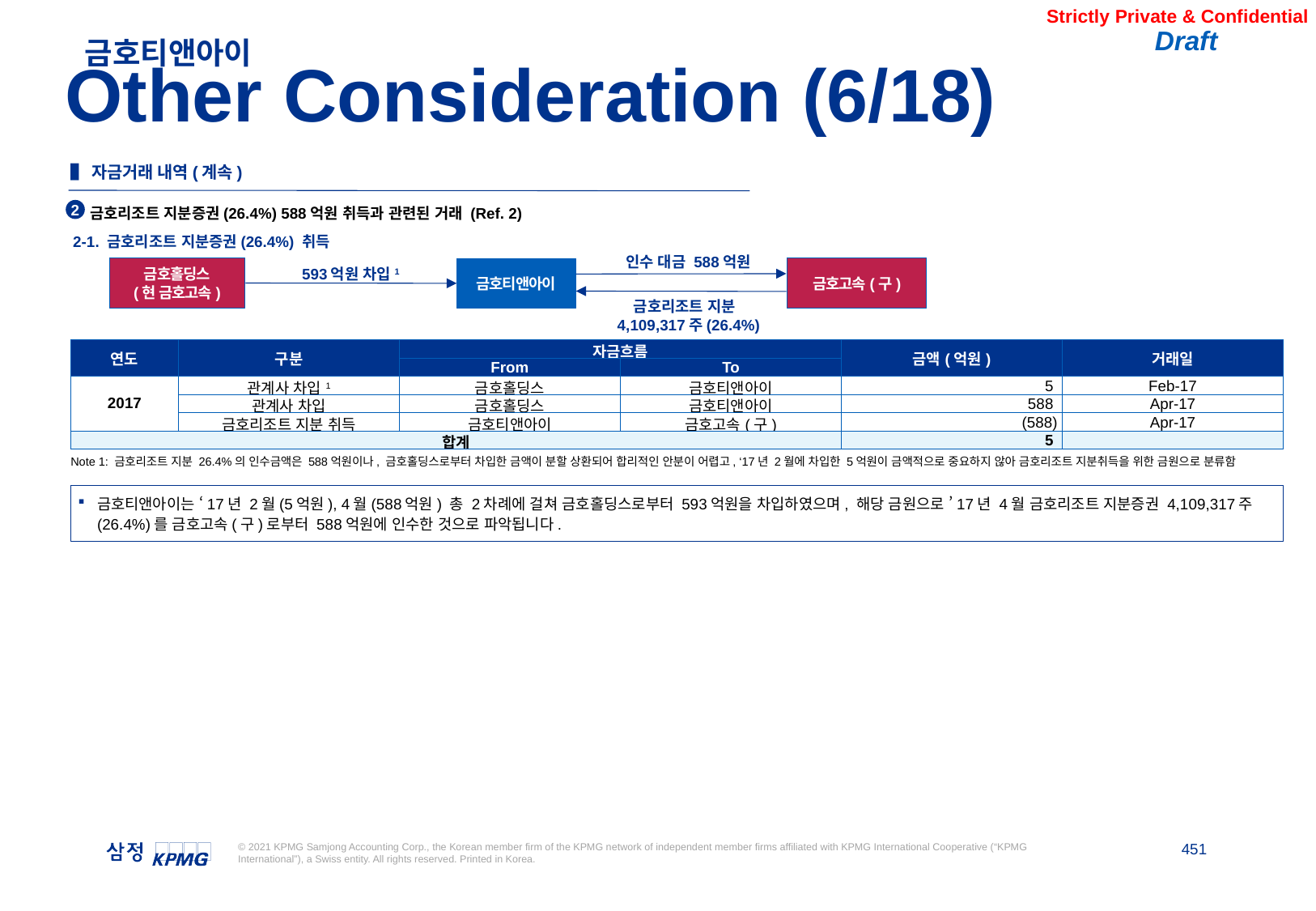

금호티앤아이
Other Consideration (6/18)
▌자금거래 내역(계속)

2
금호리조트 지분증권(26.4%) 588억원 취득과 관련된 거래 (Ref. 2)
2-1. 금호리조트 지분증권(26.4%) 취득
인수 대금 588억원
593억원 차입1
금호고속(구)
금호홀딩스
(현 금호고속)
금호티앤아이
   금호리조트 지분 4,109,317주(26.4%)
| 연도 | 구분 | 자금흐름 |  | 금액(억원) | 거래일 |
| --- | --- | --- | --- | --- | --- |
|  |  | From | To |  |  |
| 2017 | 관계사 차입1 | 금호홀딩스 | 금호티앤아이 | 5 | Feb-17 |
|  | 관계사 차입 | 금호홀딩스 | 금호티앤아이 | 588 | Apr-17 |
|  | 금호리조트 지분 취득 | 금호티앤아이 | 금호고속(구) | (588) | Apr-17 |
| 합계 |  |  |  | 5 |  |
Note 1: 금호리조트 지분 26.4%의 인수금액은 588억원이나, 금호홀딩스로부터 차입한 금액이 분할 상환되어 합리적인 안분이 어렵고, ‘17년 2월에 차입한 5억원이 금액적으로 중요하지 않아 금호리조트 지분취득을 위한 금원으로 분류함
금호티앤아이는 ‘17년 2월(5억원), 4월(588억원) 총 2차례에 걸쳐 금호홀딩스로부터 593억원을 차입하였으며, 해당 금원으로 ’17년 4월 금호리조트 지분증권 4,109,317주(26.4%)를 금호고속(구)로부터 588억원에 인수한 것으로 파악됩니다.